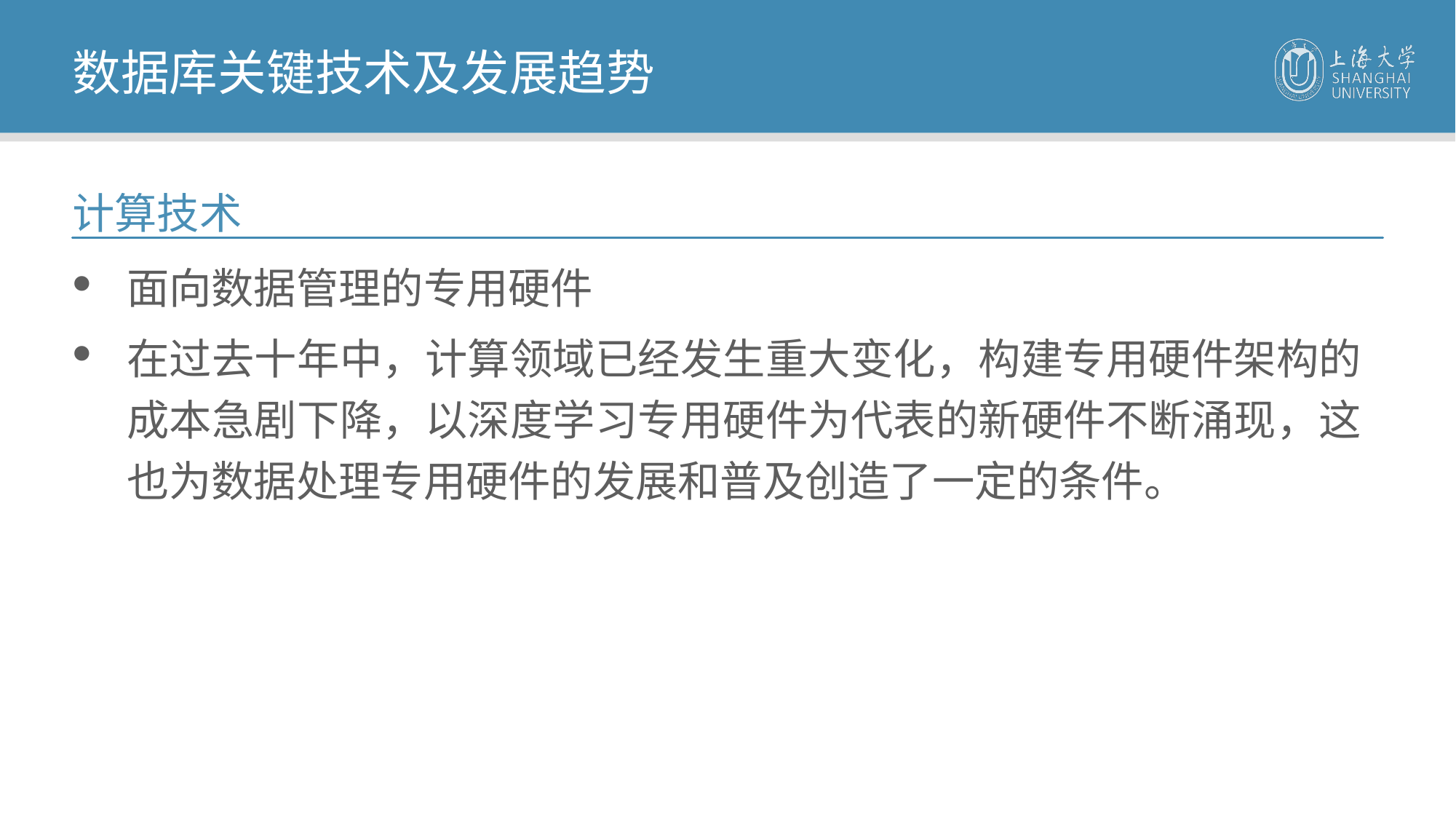

数据库关键技术及发展趋势
计算技术
面向数据管理的专用硬件
在过去十年中，计算领域已经发生重大变化，构建专用硬件架构的成本急剧下降，以深度学习专用硬件为代表的新硬件不断涌现，这也为数据处理专用硬件的发展和普及创造了一定的条件。